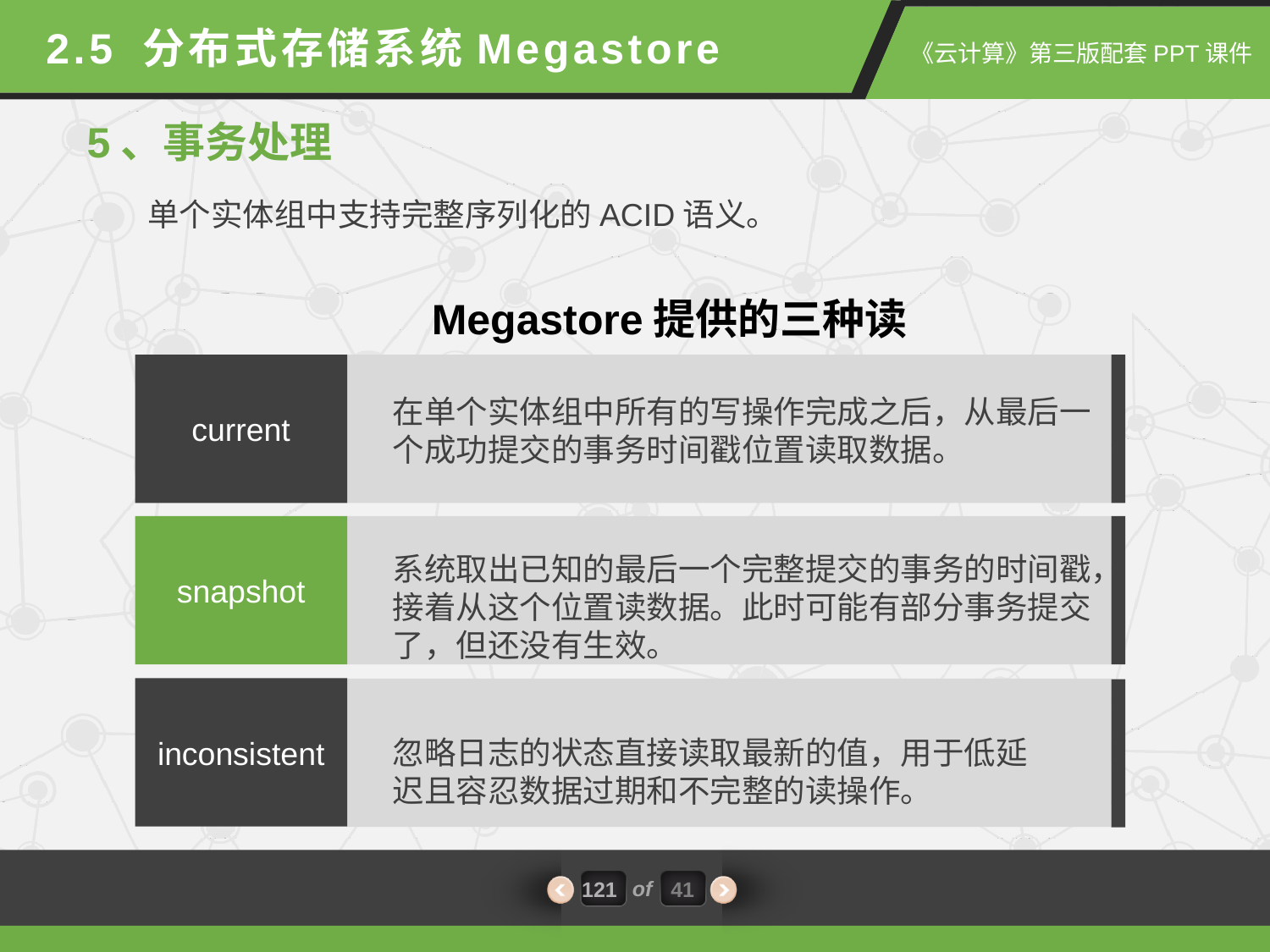

2.5 分布式存储系统Megastore
5、事务处理
单个实体组中支持完整序列化的ACID语义。
Megastore提供的三种读
current

在单个实体组中所有的写操作完成之后，从最后一个成功提交的事务时间戳位置读取数据。
snapshot

系统取出已知的最后一个完整提交的事务的时间戳，接着从这个位置读数据。此时可能有部分事务提交了，但还没有生效。
inconsistent

忽略日志的状态直接读取最新的值，用于低延迟且容忍数据过期和不完整的读操作。
121